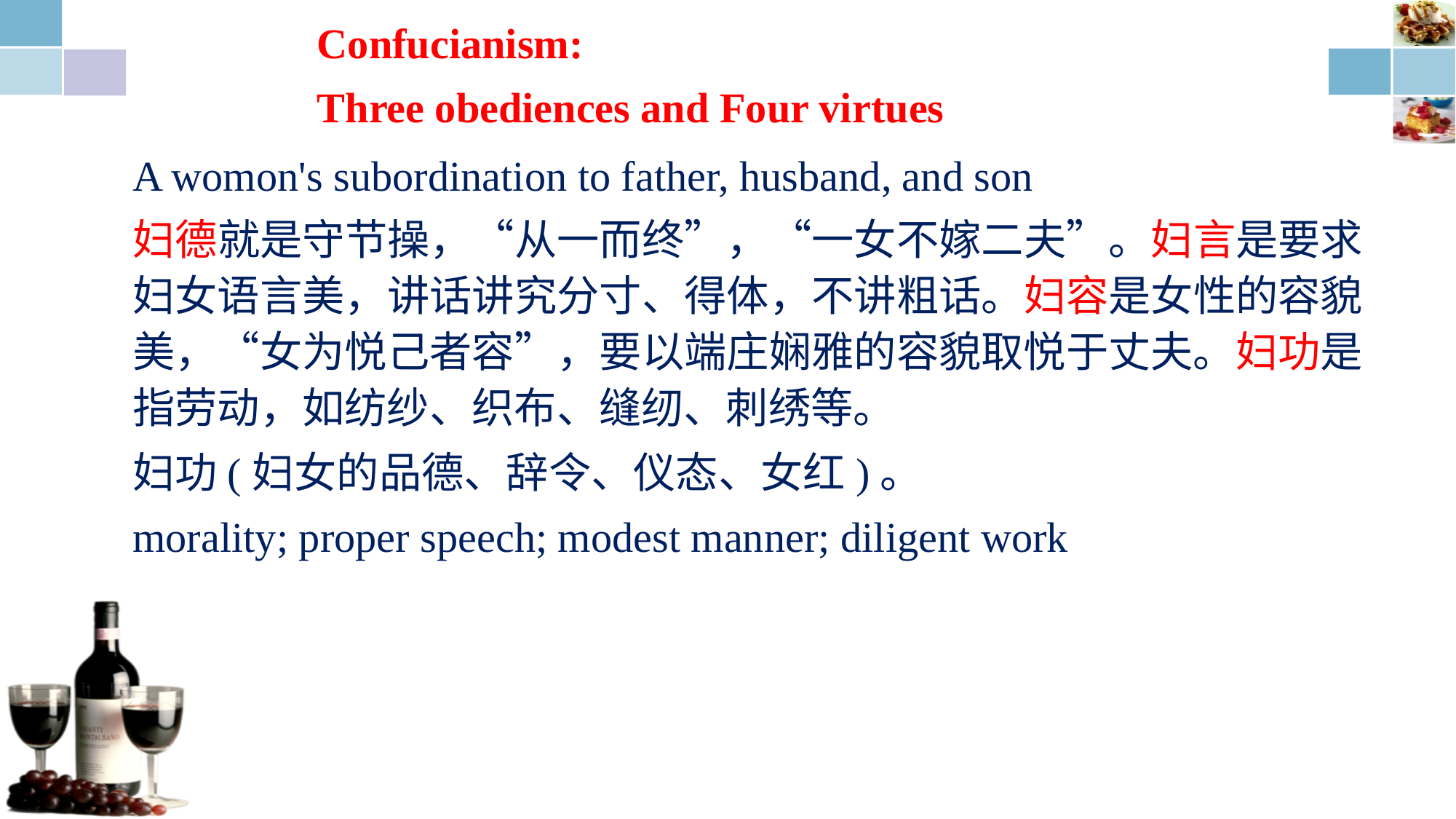

Confucianism:
Three obediences and Four virtues
A womon's subordination to father, husband, and son
妇德就是守节操，“从一而终”，“一女不嫁二夫”。妇言是要求妇女语言美，讲话讲究分寸、得体，不讲粗话。妇容是女性的容貌美，“女为悦己者容”，要以端庄娴雅的容貌取悦于丈夫。妇功是指劳动，如纺纱、织布、缝纫、刺绣等。
妇功(妇女的品德、辞令、仪态、女红)。
morality; proper speech; modest manner; diligent work